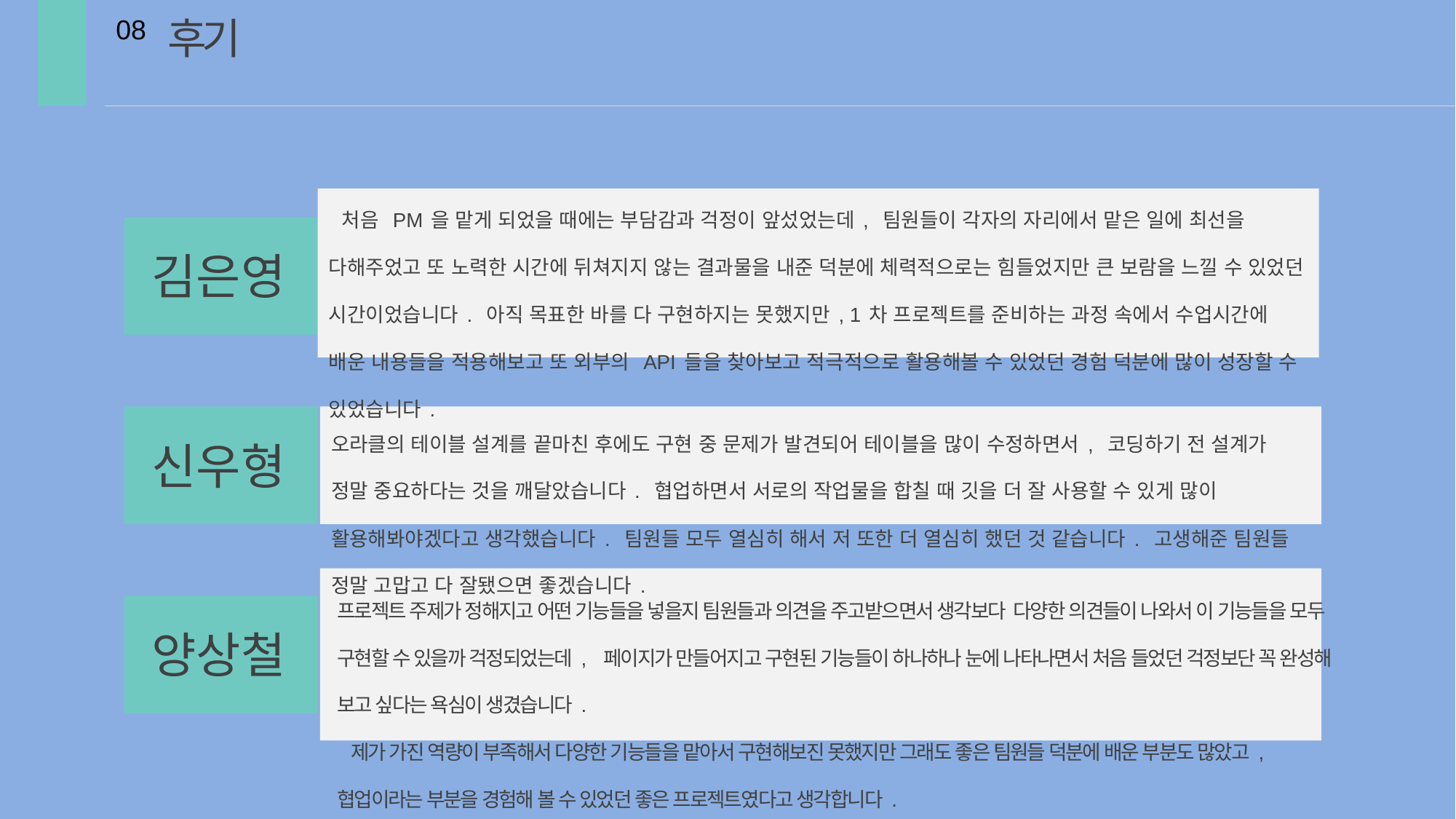

후기
08
 처음 PM을 맡게 되었을 때에는 부담감과 걱정이 앞섰었는데, 팀원들이 각자의 자리에서 맡은 일에 최선을 다해주었고 또 노력한 시간에 뒤쳐지지 않는 결과물을 내준 덕분에 체력적으로는 힘들었지만 큰 보람을 느낄 수 있었던 시간이었습니다. 아직 목표한 바를 다 구현하지는 못했지만, 1차 프로젝트를 준비하는 과정 속에서 수업시간에 배운 내용들을 적용해보고 또 외부의 API들을 찾아보고 적극적으로 활용해볼 수 있었던 경험 덕분에 많이 성장할 수 있었습니다.

김은영
오라클의 테이블 설계를 끝마친 후에도 구현 중 문제가 발견되어 테이블을 많이 수정하면서, 코딩하기 전 설계가 정말 중요하다는 것을 깨달았습니다. 협업하면서 서로의 작업물을 합칠 때 깃을 더 잘 사용할 수 있게 많이 활용해봐야겠다고 생각했습니다. 팀원들 모두 열심히 해서 저 또한 더 열심히 했던 것 같습니다. 고생해준 팀원들 정말 고맙고 다 잘됐으면 좋겠습니다.

신우형

프로젝트 주제가 정해지고 어떤 기능들을 넣을지 팀원들과 의견을 주고받으면서 생각보다  다양한 의견들이 나와서 이 기능들을 모두 구현할 수 있을까 걱정되었는데,  페이지가 만들어지고 구현된 기능들이 하나하나 눈에 나타나면서 처음 들었던 걱정보단 꼭 완성해 보고 싶다는 욕심이 생겼습니다.
 제가 가진 역량이 부족해서 다양한 기능들을 맡아서 구현해보진 못했지만 그래도 좋은 팀원들 덕분에 배운 부분도 많았고, 협업이라는 부분을 경험해 볼 수 있었던 좋은 프로젝트였다고 생각합니다.

양상철